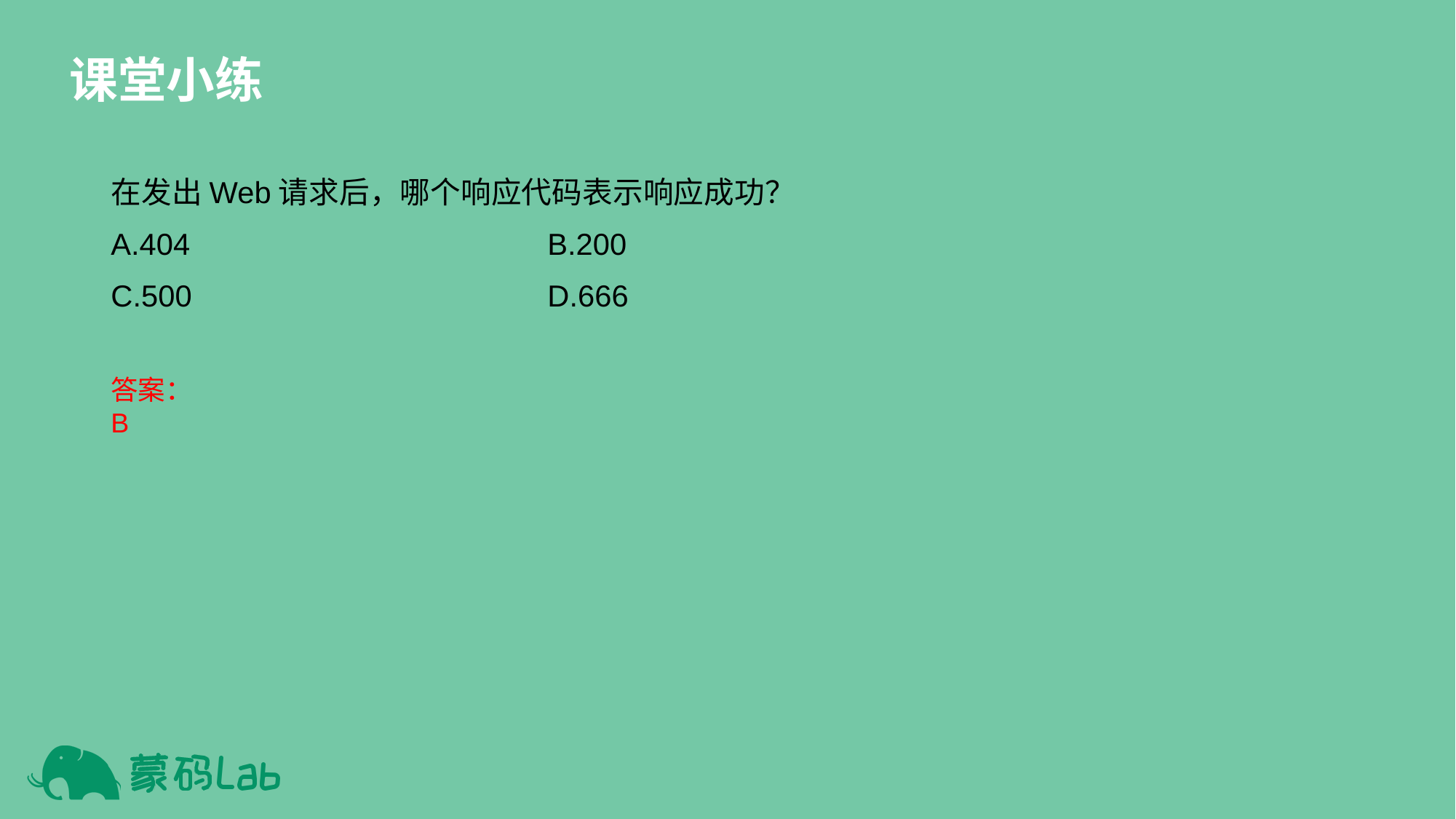

课堂小练
在发出Web请求后，哪个响应代码表示响应成功？
A.404				B.200
C.500				D.666
答案：B